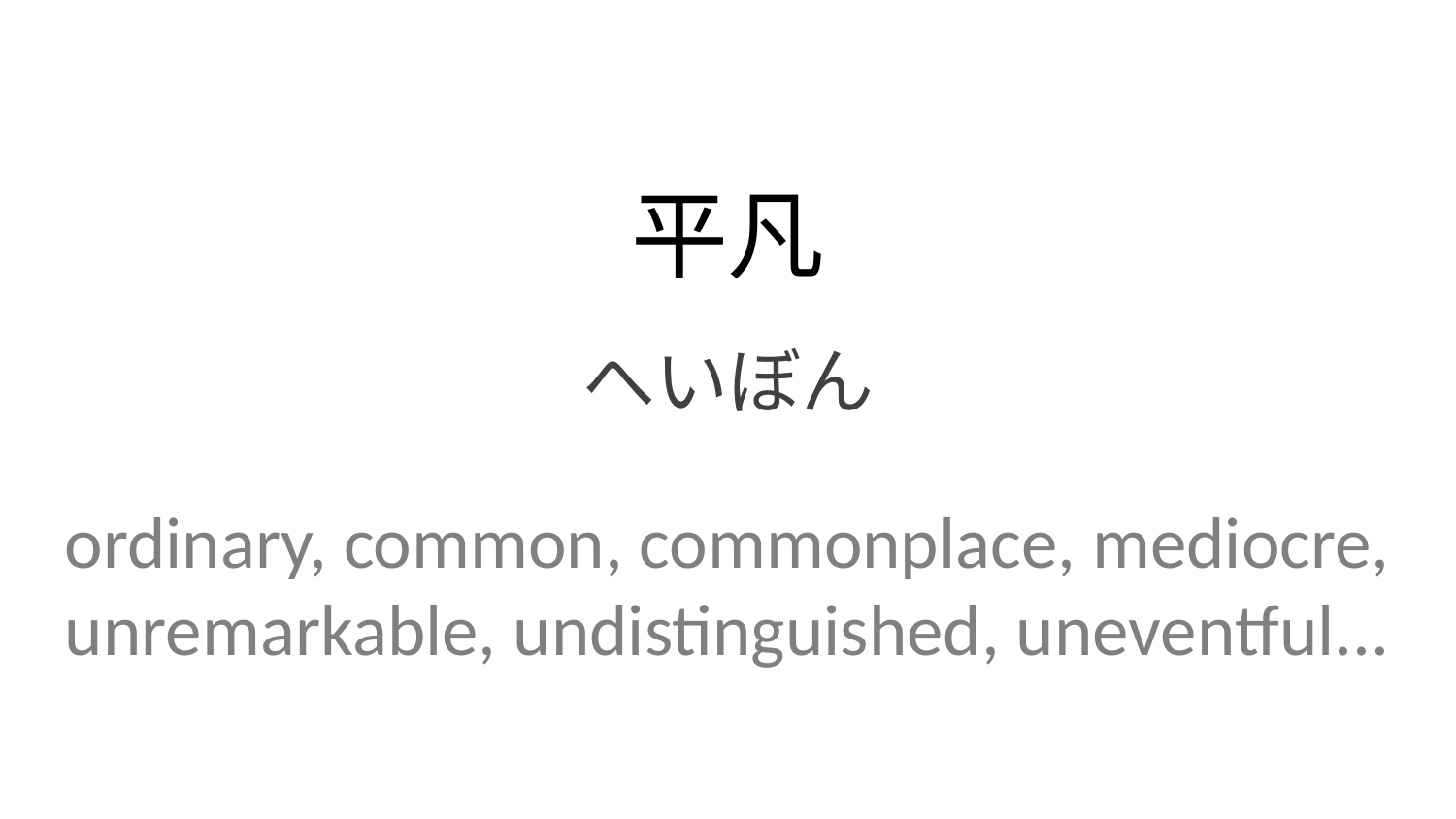

平凡

へいぼん
ordinary, common, commonplace, mediocre, unremarkable, undistinguished, uneventful...